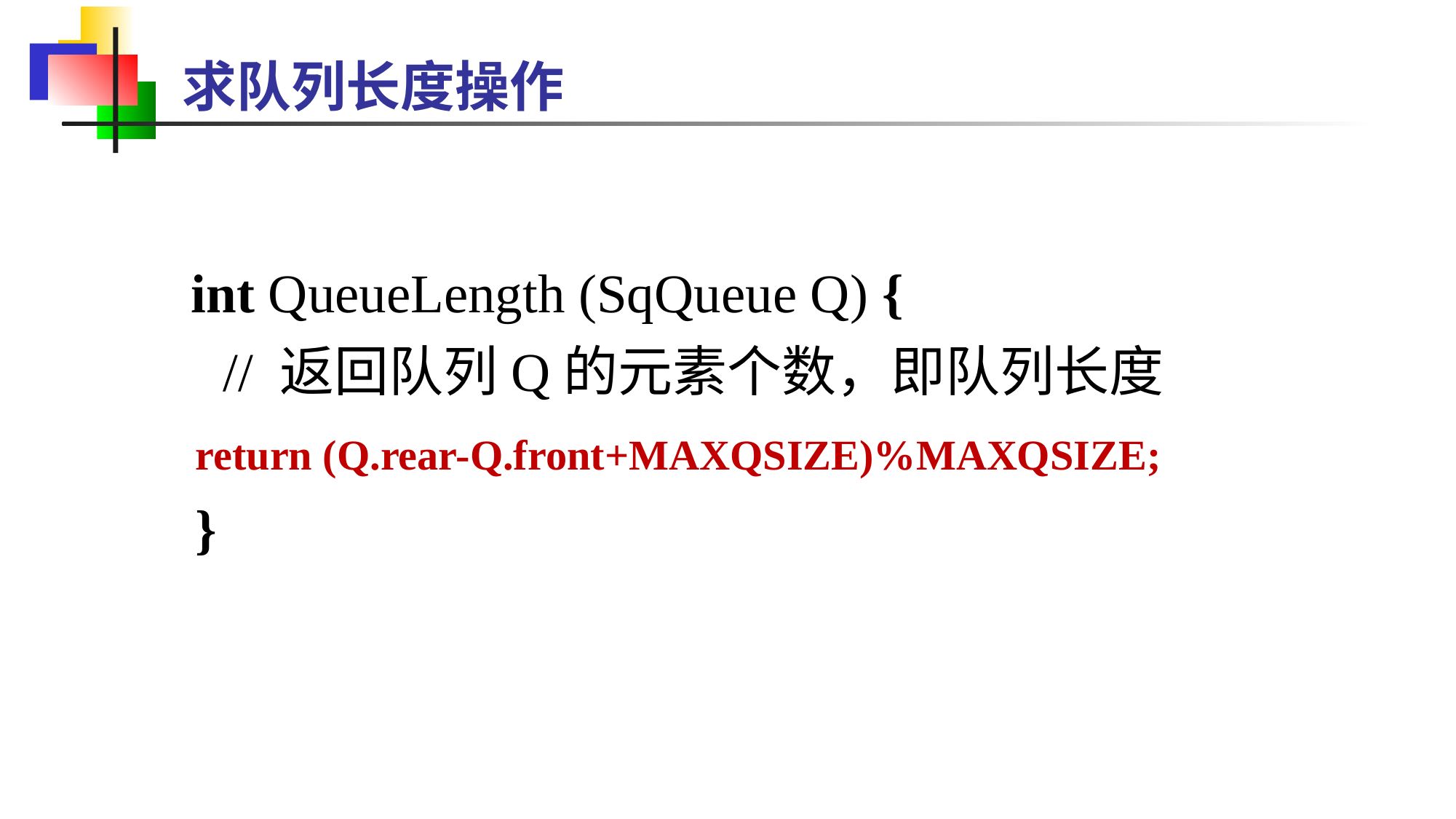

求队列长度操作
 int QueueLength (SqQueue Q) {
   // 返回队列Q的元素个数，即队列长度
 return (Q.rear-Q.front+MAXQSIZE)%MAXQSIZE;
 }